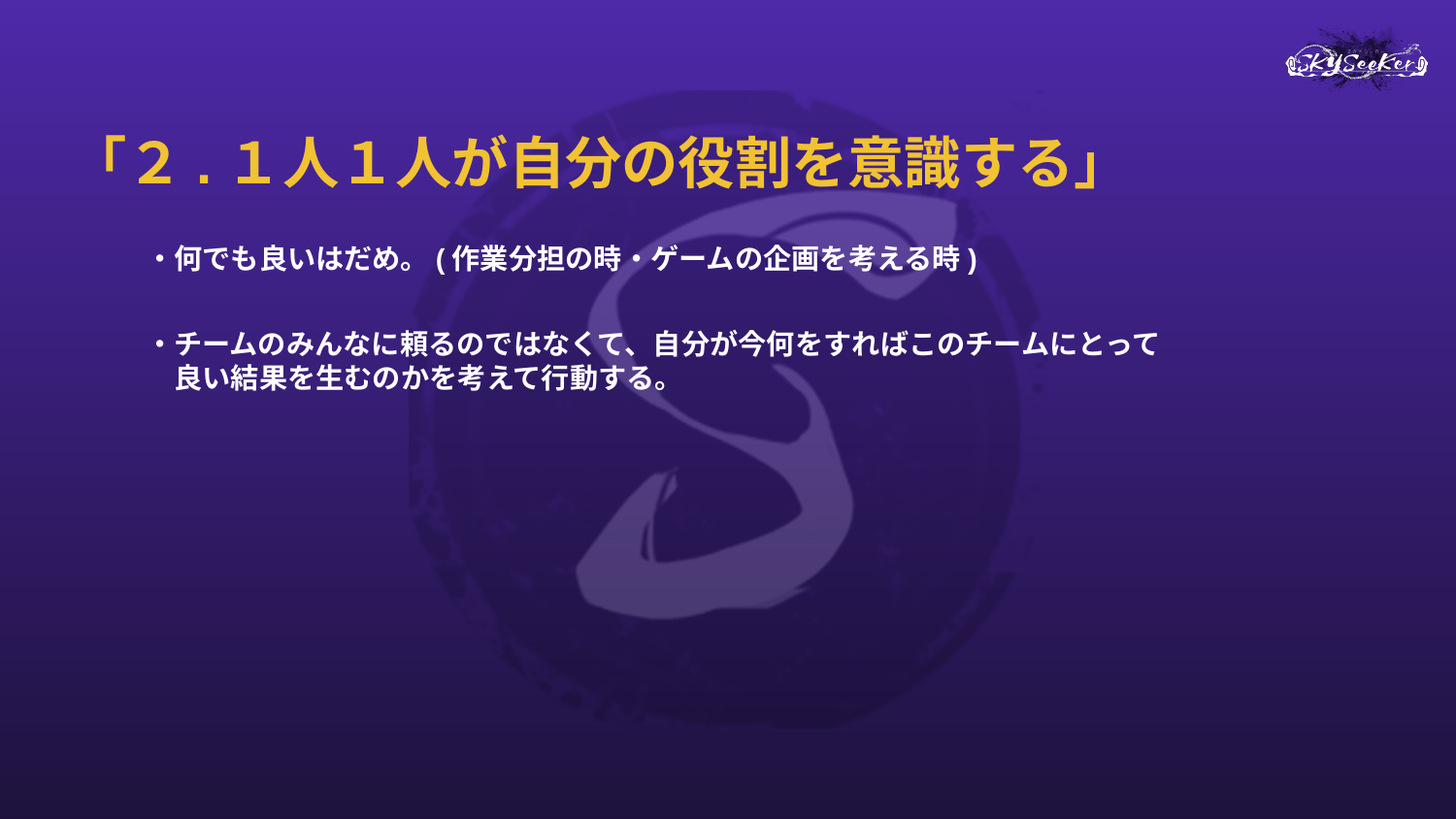

# 「２.１人１人が自分の役割を意識する」
・何でも良いはだめ。(作業分担の時・ゲームの企画を考える時)
・チームのみんなに頼るのではなくて、自分が今何をすればこのチームにとって
　良い結果を生むのかを考えて行動する。